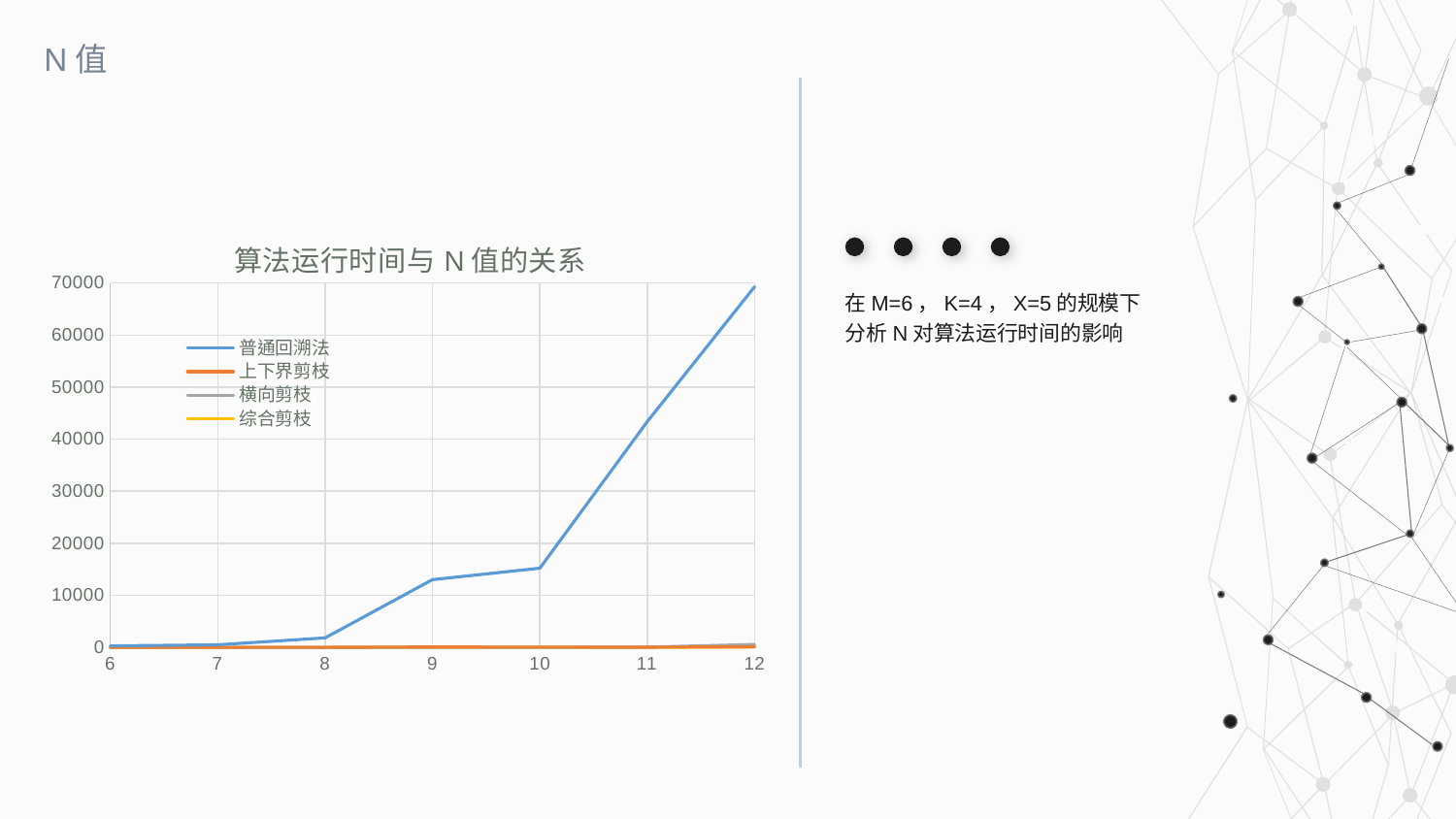

N值

### Chart: 算法运行时间与N值的关系

| Category |  |  |  |  |
|---|---|---|---|---|

在M=6，K=4，X=5的规模下分析N对算法运行时间的影响